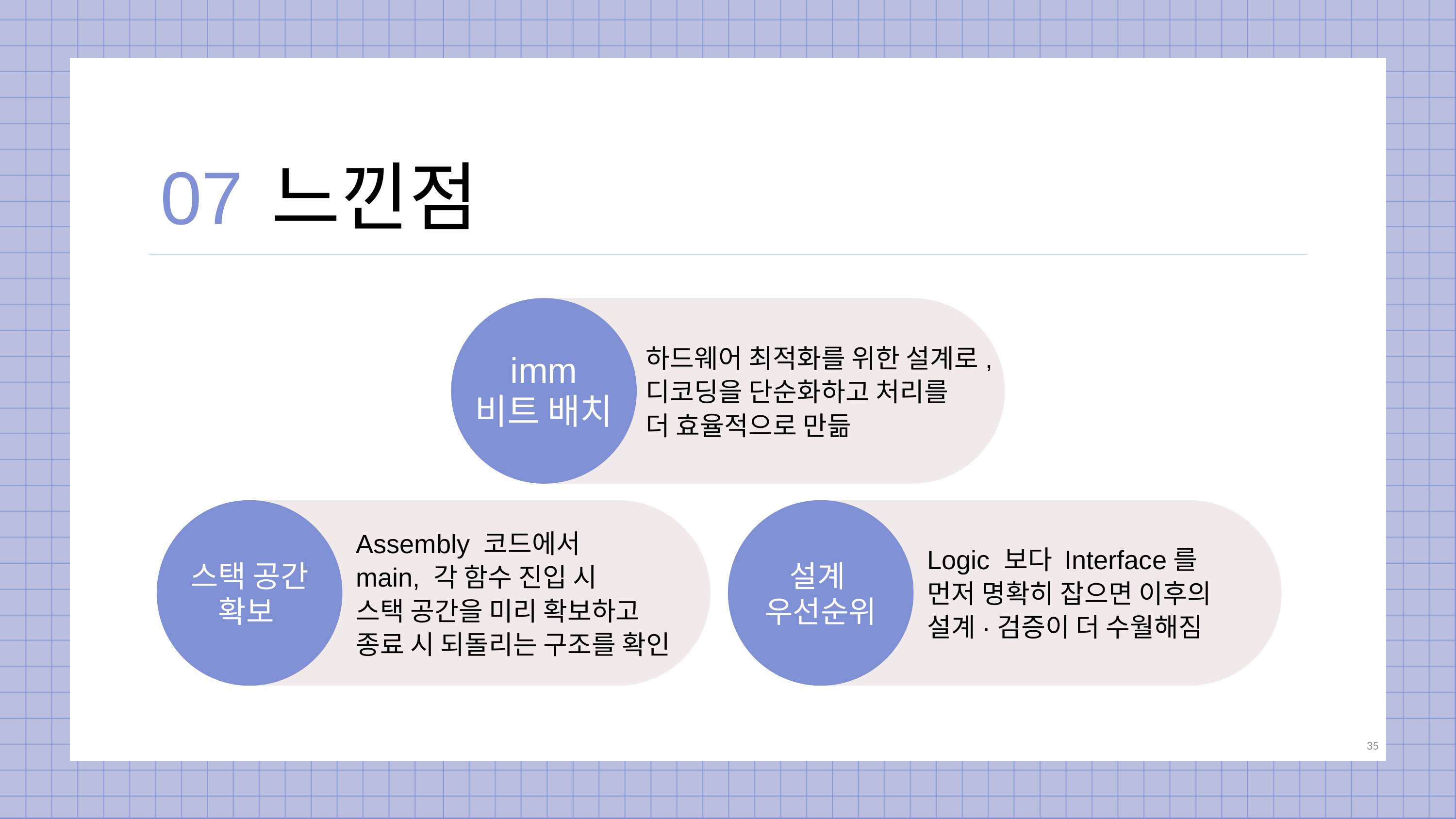

07
느낀점

하드웨어 최적화를 위한 설계로, 디코딩을 단순화하고 처리를
더 효율적으로 만듦
imm
비트 배치

Assembly 코드에서
main, 각 함수 진입 시
스택 공간을 미리 확보하고
종료 시 되돌리는 구조를 확인
Logic 보다 Interface를
먼저 명확히 잡으면 이후의 설계·검증이 더 수월해짐
스택 공간
확보
설계
우선순위
35